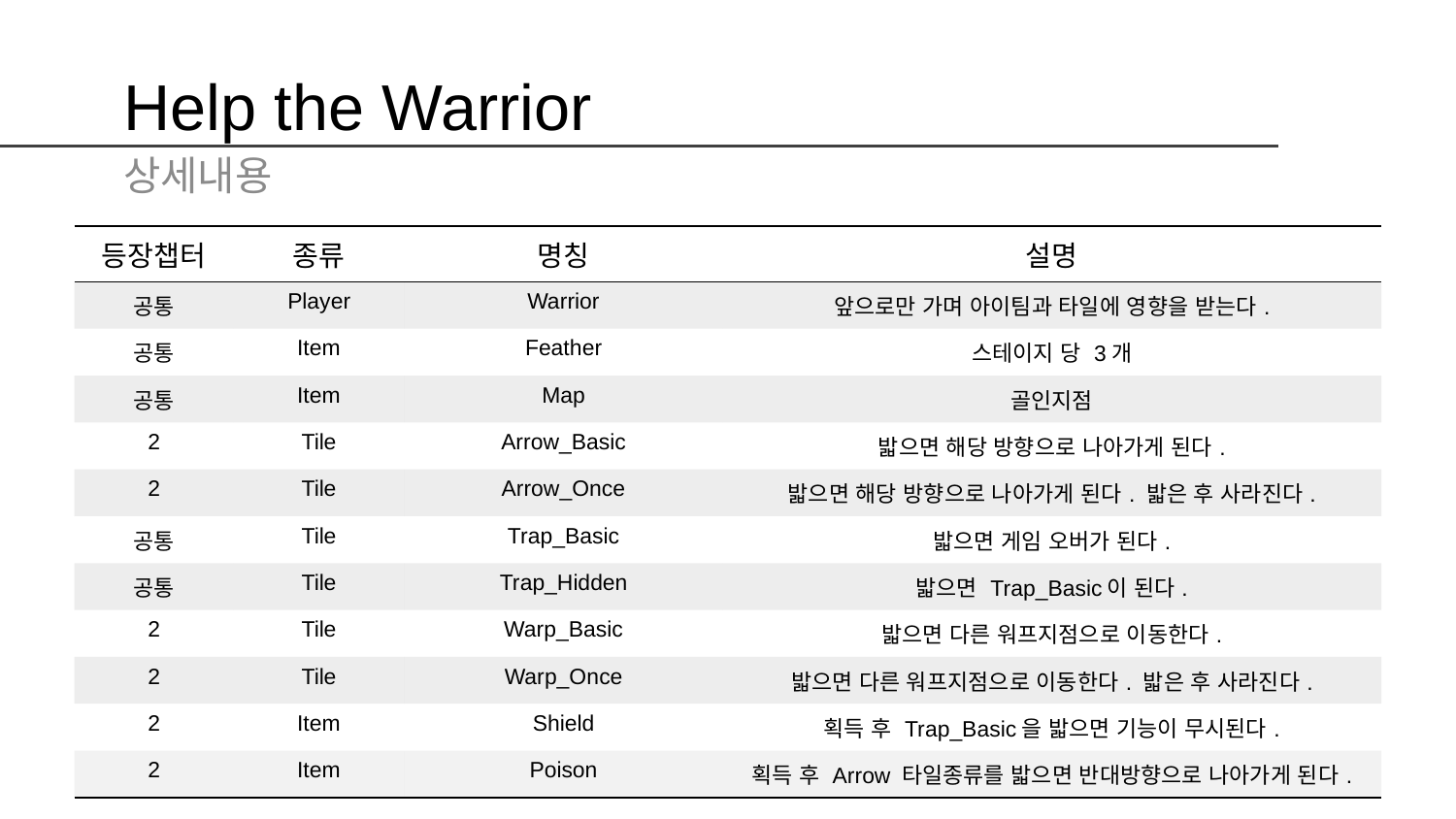

Help the Warrior
상세내용
| 등장챕터 | 종류 | 명칭 | 설명 |
| --- | --- | --- | --- |
| 공통 | Player | Warrior | 앞으로만 가며 아이팀과 타일에 영향을 받는다. |
| 공통 | Item | Feather | 스테이지 당 3개 |
| 공통 | Item | Map | 골인지점 |
| 2 | Tile | Arrow\_Basic | 밟으면 해당 방향으로 나아가게 된다. |
| 2 | Tile | Arrow\_Once | 밟으면 해당 방향으로 나아가게 된다. 밟은 후 사라진다. |
| 공통 | Tile | Trap\_Basic | 밟으면 게임 오버가 된다. |
| 공통 | Tile | Trap\_Hidden | 밟으면 Trap\_Basic이 된다. |
| 2 | Tile | Warp\_Basic | 밟으면 다른 워프지점으로 이동한다. |
| 2 | Tile | Warp\_Once | 밟으면 다른 워프지점으로 이동한다. 밟은 후 사라진다. |
| 2 | Item | Shield | 획득 후 Trap\_Basic을 밟으면 기능이 무시된다. |
| 2 | Item | Poison | 획득 후 Arrow 타일종류를 밟으면 반대방향으로 나아가게 된다. |